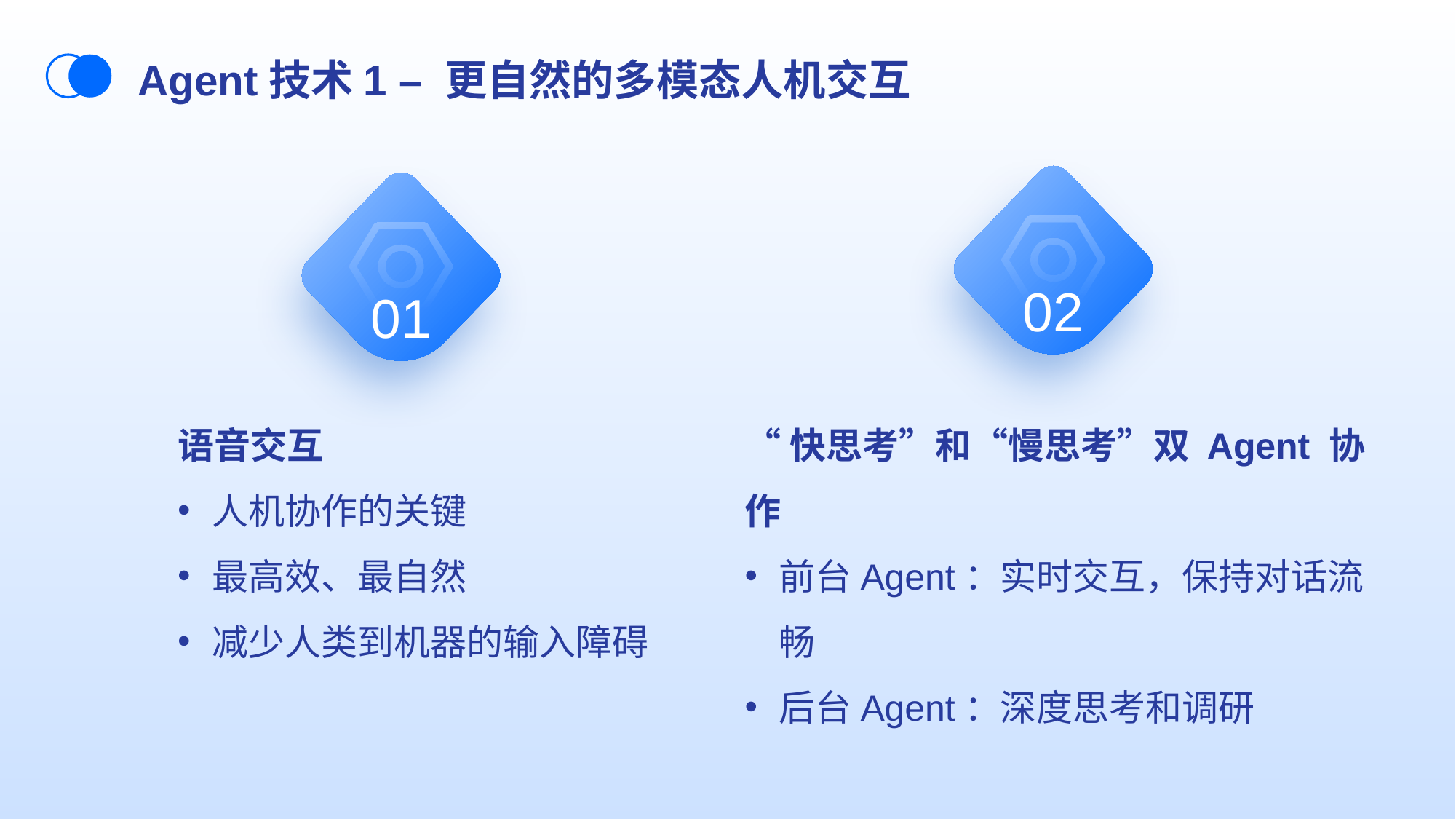

Agent技术1 – 更自然的多模态人机交互

02

01
语音交互
人机协作的关键
最高效、最自然
减少人类到机器的输入障碍
“快思考”和“慢思考”双 Agent 协作
前台Agent：实时交互，保持对话流畅
后台Agent：深度思考和调研